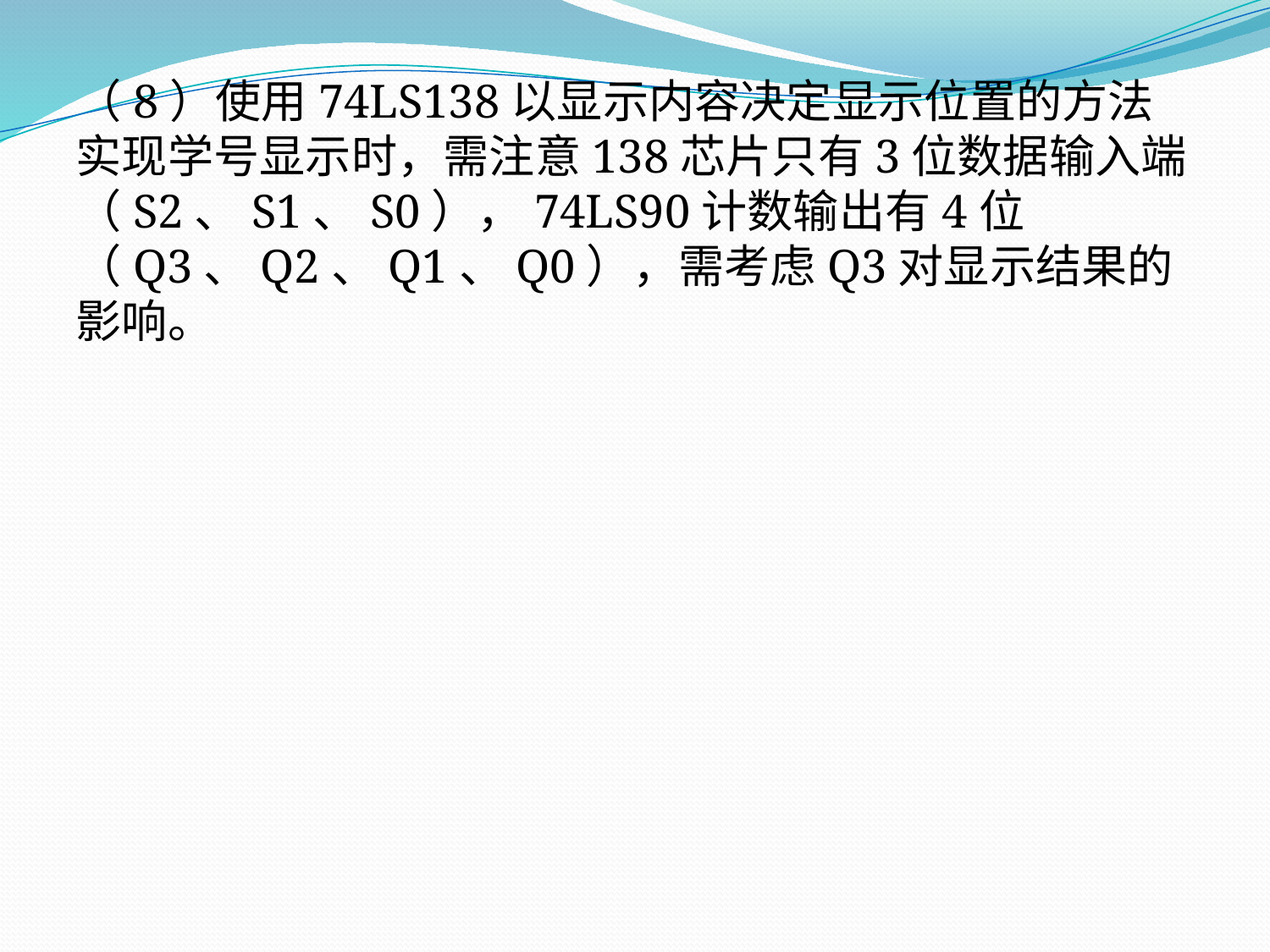

（8）使用74LS138以显示内容决定显示位置的方法实现学号显示时，需注意138芯片只有3位数据输入端（S2、S1、S0），74LS90计数输出有4位（Q3、Q2、Q1、Q0），需考虑Q3对显示结果的影响。